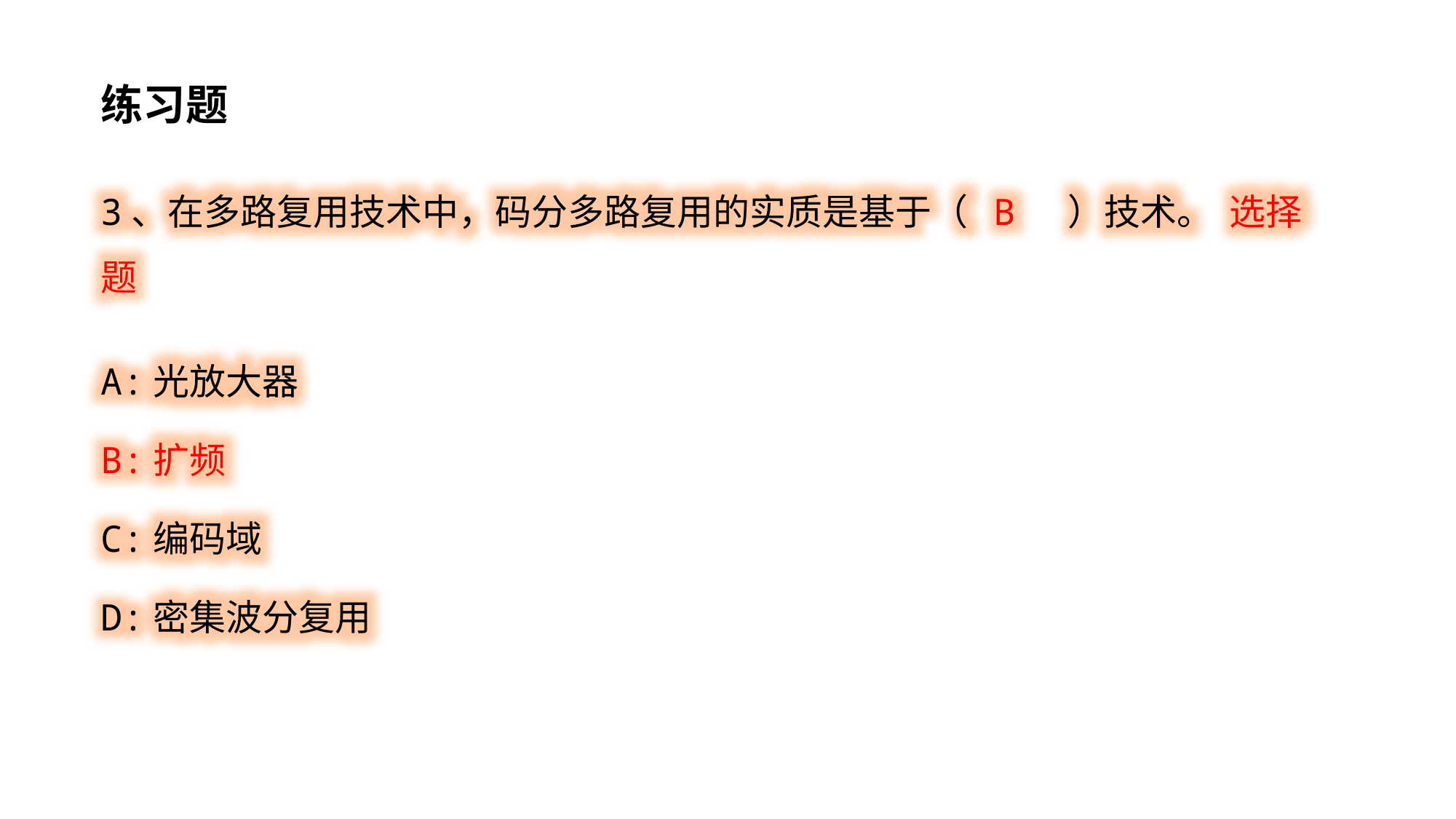

练习题
3、在多路复用技术中，码分多路复用的实质是基于（  B  ）技术。  选择题

A:光放大器

B:扩频

C:编码域

D:密集波分复用